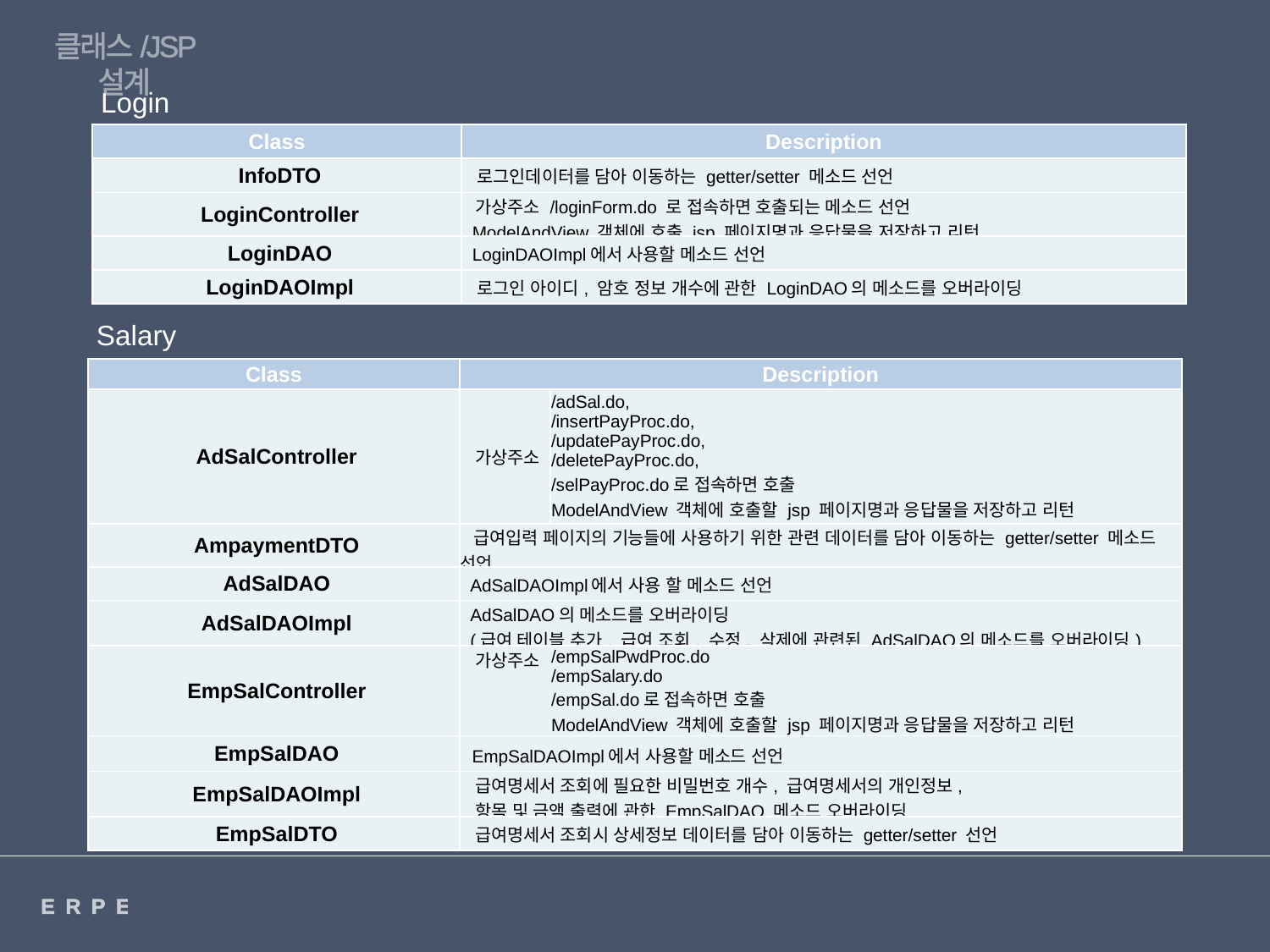

클래스/JSP 설계
Login Class
| Class | Description |
| --- | --- |
| InfoDTO | 로그인데이터를 담아 이동하는 getter/setter 메소드 선언 |
| LoginController | 가상주소 /loginForm.do 로 접속하면 호출되는 메소드 선언 ModelAndView 객체에 호출 jsp 페이지명과 응답물을 저장하고 리턴 |
| LoginDAO | LoginDAOImpl에서 사용할 메소드 선언 |
| LoginDAOImpl | 로그인 아이디, 암호 정보 개수에 관한 LoginDAO의 메소드를 오버라이딩 |
Salary Class
| Class | Description |  |
| --- | --- | --- |
| AdSalController | 가상주소 | /adSal.do, /insertPayProc.do, /updatePayProc.do, /deletePayProc.do, /selPayProc.do로 접속하면 호출 ModelAndView 객체에 호출할 jsp 페이지명과 응답물을 저장하고 리턴 |
| AmpaymentDTO | 급여입력 페이지의 기능들에 사용하기 위한 관련 데이터를 담아 이동하는 getter/setter 메소드 선언 |  |
| AdSalDAO | AdSalDAOImpl에서 사용 할 메소드 선언 |  |
| AdSalDAOImpl | AdSalDAO의 메소드를 오버라이딩 (급여 테이블 추가, 급여 조회, 수정, 삭제에 관련된 AdSalDAO의 메소드를 오버라이딩) |  |
| EmpSalController | 가상주소 | /empSalPwdProc.do /empSalary.do /empSal.do로 접속하면 호출 ModelAndView 객체에 호출할 jsp 페이지명과 응답물을 저장하고 리턴 |
| EmpSalDAO | EmpSalDAOImpl에서 사용할 메소드 선언 |  |
| EmpSalDAOImpl | 급여명세서 조회에 필요한 비밀번호 개수, 급여명세서의 개인정보, 항목 및 금액 출력에 관한 EmpSalDAO 메소드 오버라이딩 |  |
| EmpSalDTO | 급여명세서 조회시 상세정보 데이터를 담아 이동하는 getter/setter 선언 |  |

ERPERP